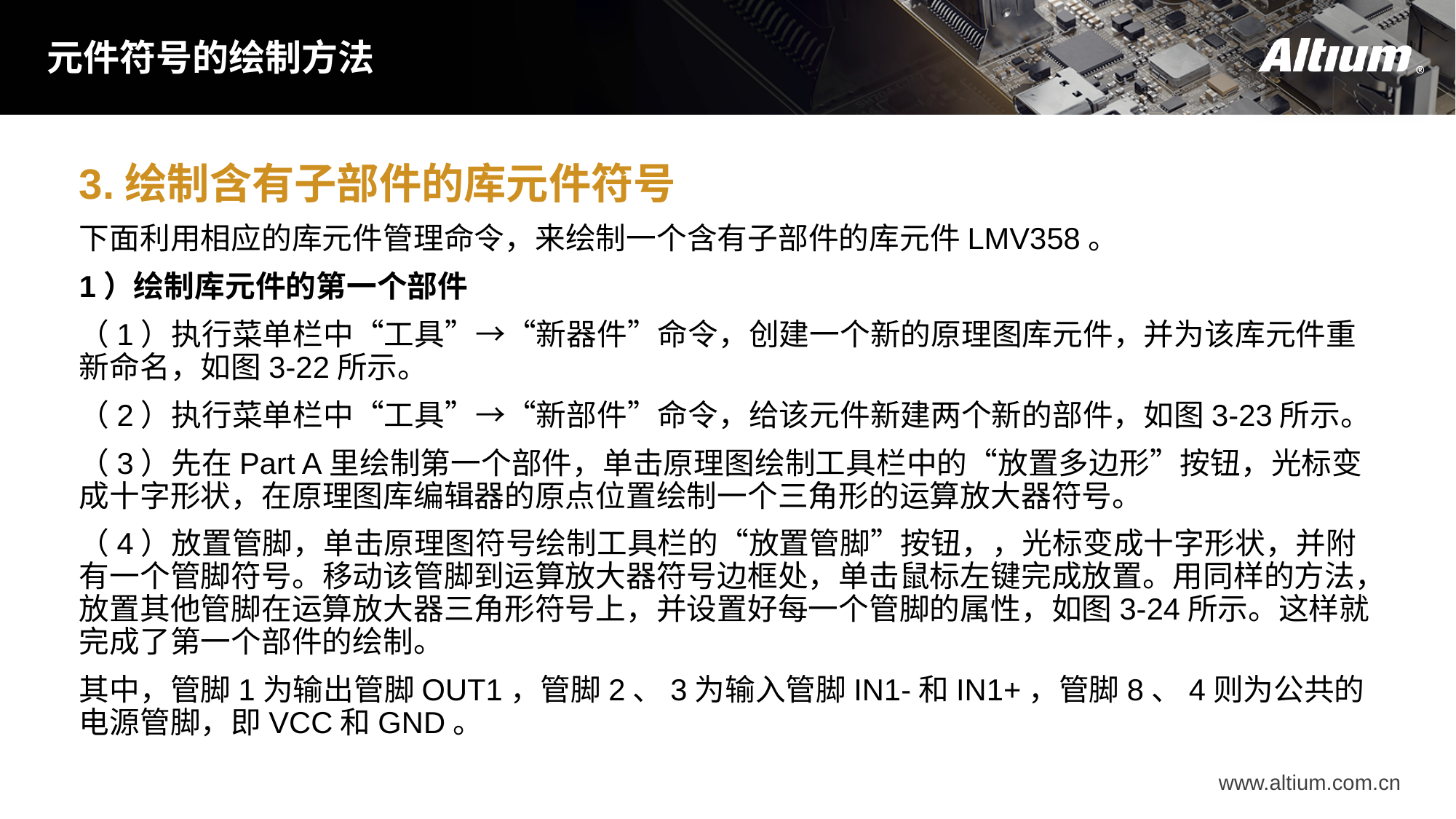

元件符号的绘制方法
3.绘制含有子部件的库元件符号
下面利用相应的库元件管理命令，来绘制一个含有子部件的库元件LMV358。
1）绘制库元件的第一个部件
（1）执行菜单栏中“工具”→“新器件”命令，创建一个新的原理图库元件，并为该库元件重新命名，如图3-22所示。
（2）执行菜单栏中“工具”→“新部件”命令，给该元件新建两个新的部件，如图3-23所示。
（3）先在Part A里绘制第一个部件，单击原理图绘制工具栏中的“放置多边形”按钮，光标变成十字形状，在原理图库编辑器的原点位置绘制一个三角形的运算放大器符号。
（4）放置管脚，单击原理图符号绘制工具栏的“放置管脚”按钮，，光标变成十字形状，并附有一个管脚符号。移动该管脚到运算放大器符号边框处，单击鼠标左键完成放置。用同样的方法，放置其他管脚在运算放大器三角形符号上，并设置好每一个管脚的属性，如图3-24所示。这样就完成了第一个部件的绘制。
其中，管脚1为输出管脚OUT1，管脚2、3为输入管脚IN1-和IN1+，管脚8、4则为公共的电源管脚，即VCC和GND。
www.altium.com.cn